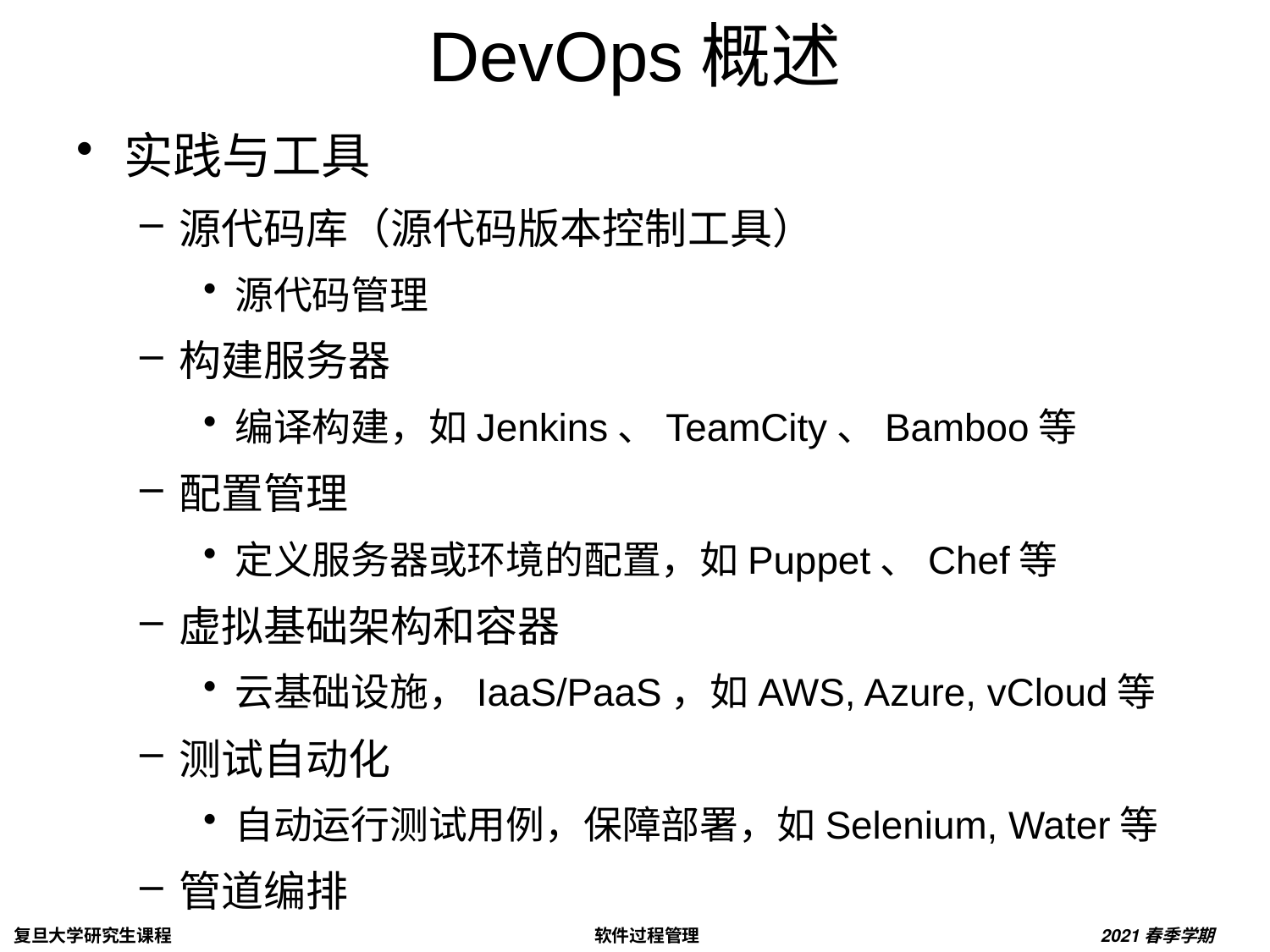

# DevOps概述
实践与工具
源代码库（源代码版本控制工具）
源代码管理
构建服务器
编译构建，如Jenkins、TeamCity、Bamboo等
配置管理
定义服务器或环境的配置，如Puppet、Chef等
虚拟基础架构和容器
云基础设施，IaaS/PaaS，如AWS, Azure, vCloud等
测试自动化
自动运行测试用例，保障部署，如Selenium, Water等
管道编排